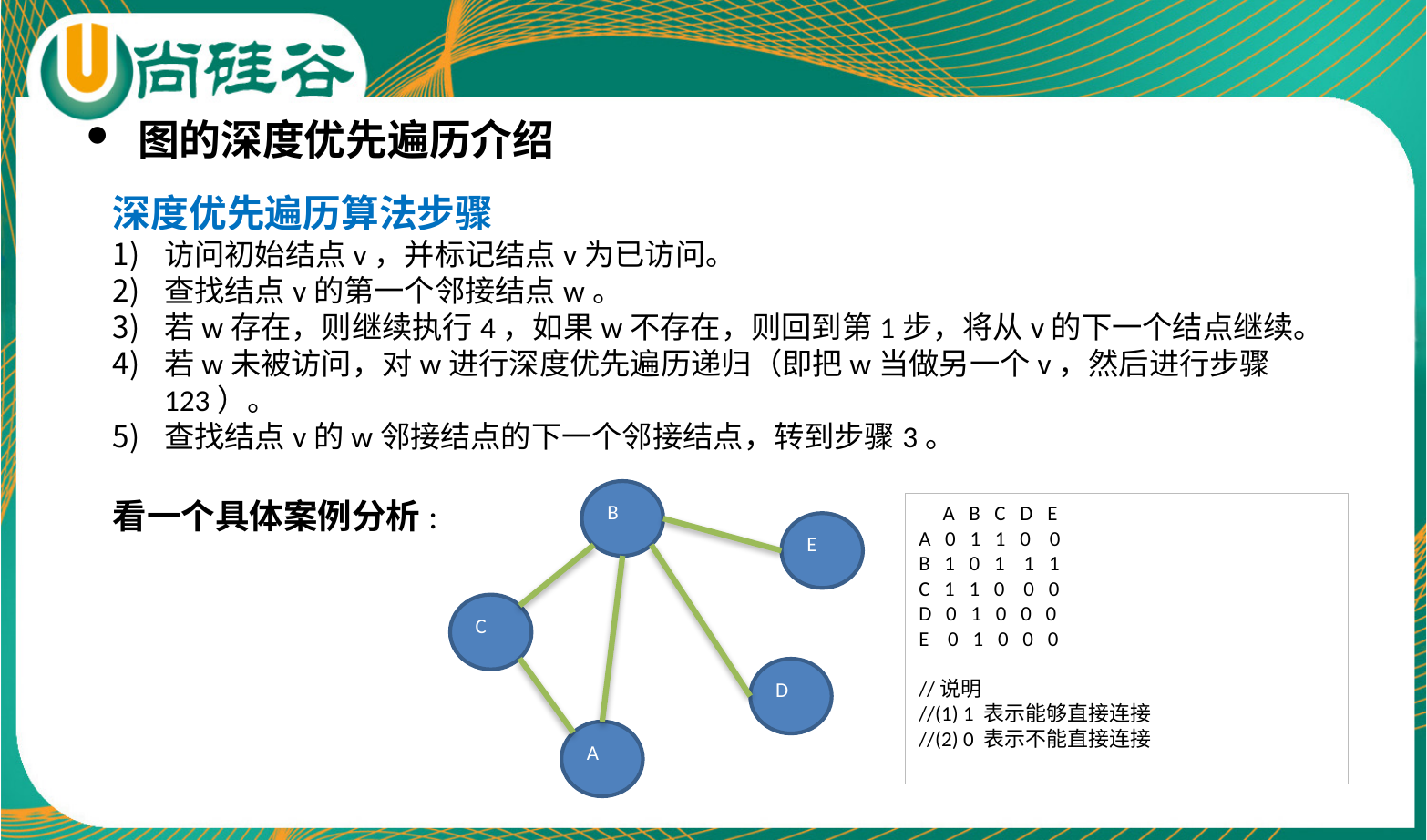

图的深度优先遍历介绍
深度优先遍历算法步骤
访问初始结点v，并标记结点v为已访问。
查找结点v的第一个邻接结点w。
若w存在，则继续执行4，如果w不存在，则回到第1步，将从v的下一个结点继续。
若w未被访问，对w进行深度优先遍历递归（即把w当做另一个v，然后进行步骤123）。
查找结点v的w邻接结点的下一个邻接结点，转到步骤3。

看一个具体案例分析:

B
E
C
D
A
     A   B   C   D   E
A   0   1   1   0    0
B   1   0   1    1   1
C   1   1   0    0   0
D   0   1   0   0   0
E    0   1   0   0   0

//说明
//(1) 1 表示能够直接连接
//(2) 0 表示不能直接连接